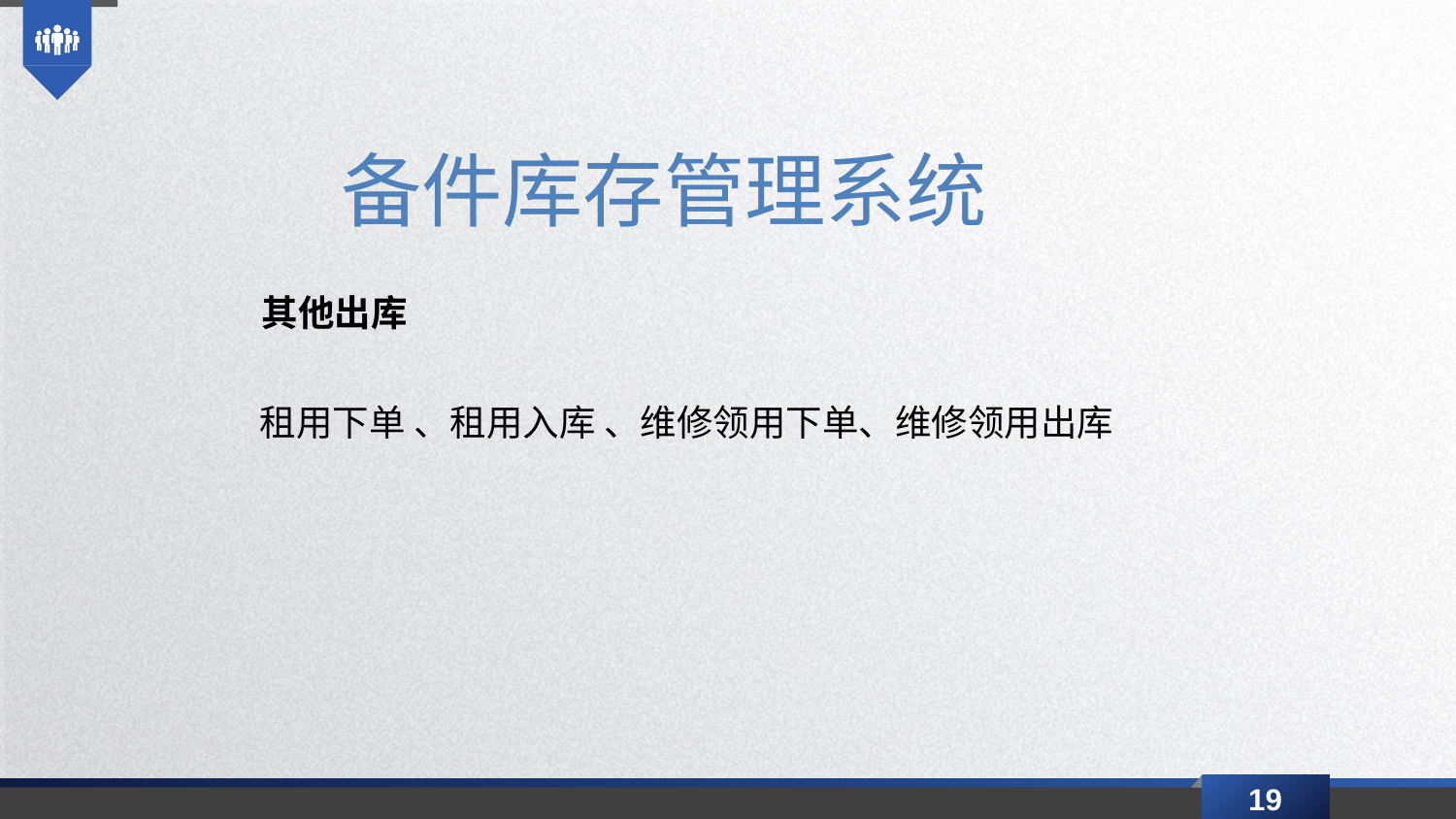

备件库存管理系统
其他出库
租用下单 、租用入库 、维修领用下单、维修领用出库

19